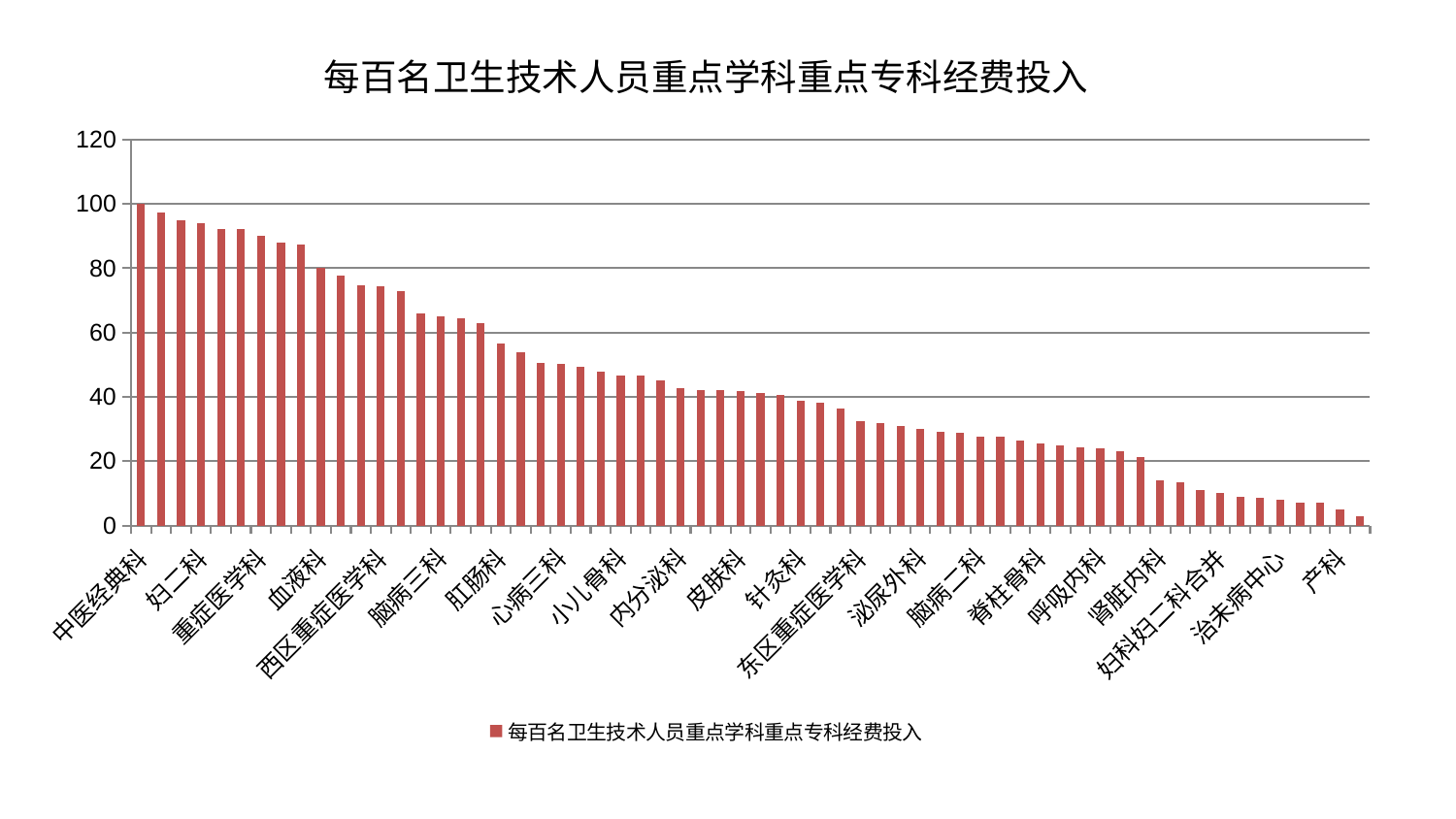

### Chart: 每百名卫生技术人员重点学科重点专科经费投入

| Category | 每百名卫生技术人员重点学科重点专科经费投入 |
|---|---|
| 中医经典科 | 100.0 |
| 身心医学科 | 97.24036435048886 |
| 耳鼻喉科 | 94.88849997585606 |
| 妇二科 | 94.06521945439457 |
| 周围血管科 | 92.33817569764825 |
| 眼科 | 92.08080232084502 |
| 重症医学科 | 89.98364476734926 |
| 微创骨科 | 87.87867744691577 |
| 医院 | 87.44949055345096 |
| 血液科 | 80.03436672733656 |
| 心病二科 | 77.65351968482392 |
| 中医外治中心 | 74.78297333188925 |
| 西区重症医学科 | 74.27152420047688 |
| 妇科 | 72.99523215596743 |
| 美容皮肤科 | 65.81602145645944 |
| 脑病三科 | 65.10315932919788 |
| 推拿科 | 64.31548231472526 |
| 肾病科 | 62.88051109627528 |
| 肛肠科 | 56.56411318945306 |
| 儿科 | 53.74805454773253 |
| 运动损伤骨科 | 50.50690898834043 |
| 心病三科 | 50.30184002835979 |
| 神经内科 | 49.44391879961593 |
| 肿瘤内科 | 47.84755859713049 |
| 小儿骨科 | 46.60389527023249 |
| 东区肾病科 | 46.54567208963663 |
| 关节骨科 | 45.09801106127405 |
| 内分泌科 | 42.786076631664045 |
| 胸外科 | 42.152275684965225 |
| 小儿推拿科 | 42.076639779303115 |
| 皮肤科 | 41.672592853660056 |
| 综合内科 | 41.15170311195074 |
| 心病一科 | 40.609124654040215 |
| 针灸科 | 38.90881171961011 |
| 风湿病科 | 38.12547315811472 |
| 显微骨科 | 36.32133619319846 |
| 东区重症医学科 | 32.43804753760603 |
| 乳腺甲状腺外科 | 31.838233833871712 |
| 脾胃病科 | 30.98070628987156 |
| 泌尿外科 | 29.950014008291344 |
| 心血管内科 | 29.27024374953347 |
| 脑病一科 | 28.823819900083553 |
| 脑病二科 | 27.734040360565892 |
| 普通外科 | 27.462741852861395 |
| 心病四科 | 26.319522040781404 |
| 脊柱骨科 | 25.371426563419146 |
| 肝胆外科 | 25.012799554681934 |
| 肝病科 | 24.23737215004851 |
| 呼吸内科 | 23.872304435528935 |
| 消化内科 | 22.957043308446604 |
| 创伤骨科 | 21.360882922915252 |
| 肾脏内科 | 14.15156976217297 |
| 神经外科 | 13.320112061153813 |
| 骨科 | 10.895589043022115 |
| 妇科妇二科合并 | 10.098167235811102 |
| 老年医学科 | 8.805331265469087 |
| 男科 | 8.672960260625283 |
| 治未病中心 | 8.025798745077847 |
| 脾胃科消化科合并 | 7.229099871110249 |
| 口腔科 | 6.997003178045326 |
| 产科 | 4.942318072582993 |
| 康复科 | 2.7665461249914474 |
44